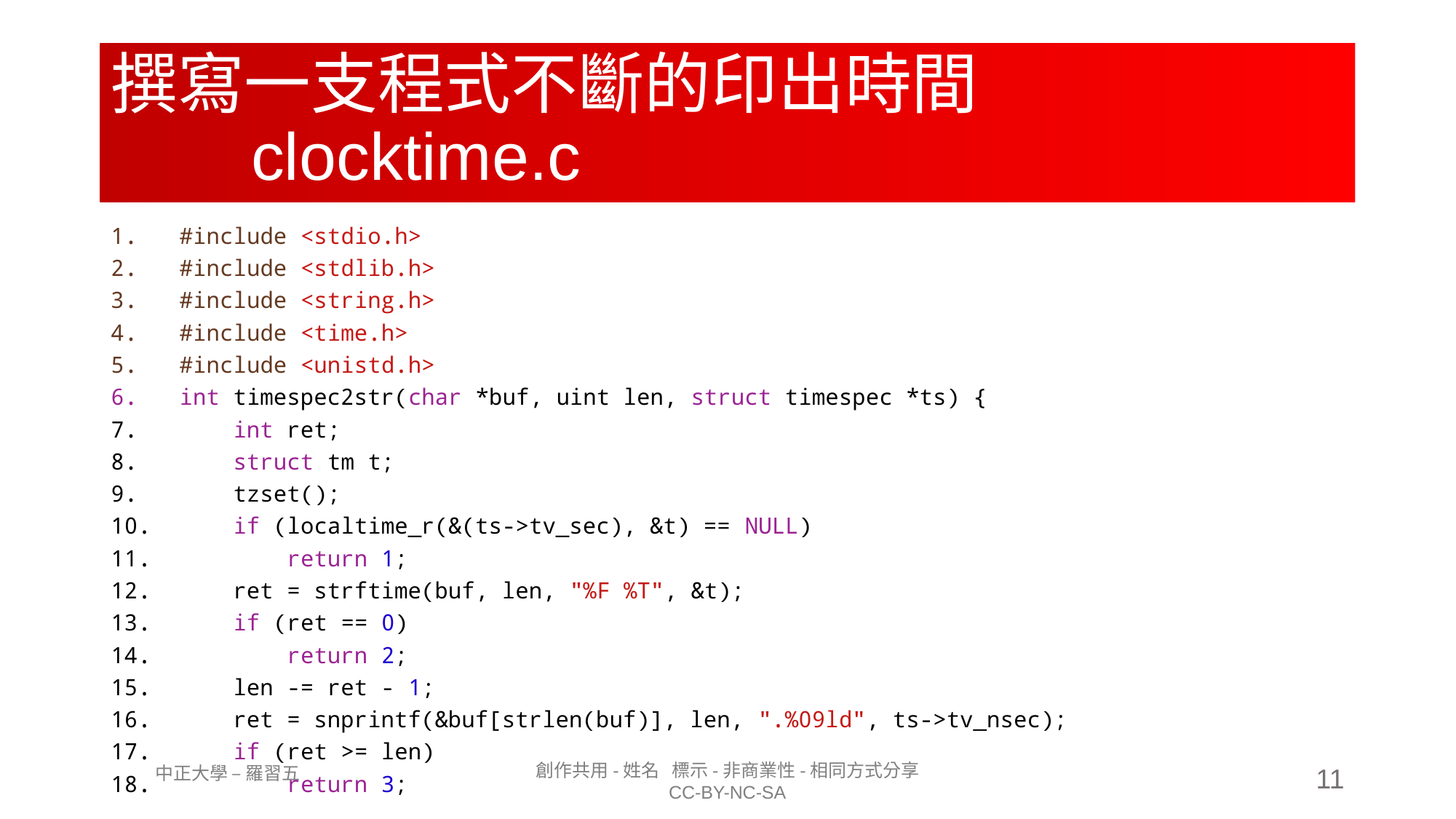

# 撰寫一支程式不斷的印出時間 clocktime.c
#include <stdio.h>
#include <stdlib.h>
#include <string.h>
#include <time.h>
#include <unistd.h>
int timespec2str(char *buf, uint len, struct timespec *ts) {
    int ret;
    struct tm t;
    tzset();
    if (localtime_r(&(ts->tv_sec), &t) == NULL)
        return 1;
    ret = strftime(buf, len, "%F %T", &t);
    if (ret == 0)
        return 2;
    len -= ret - 1;
    ret = snprintf(&buf[strlen(buf)], len, ".%09ld", ts->tv_nsec);
    if (ret >= len)
        return 3;